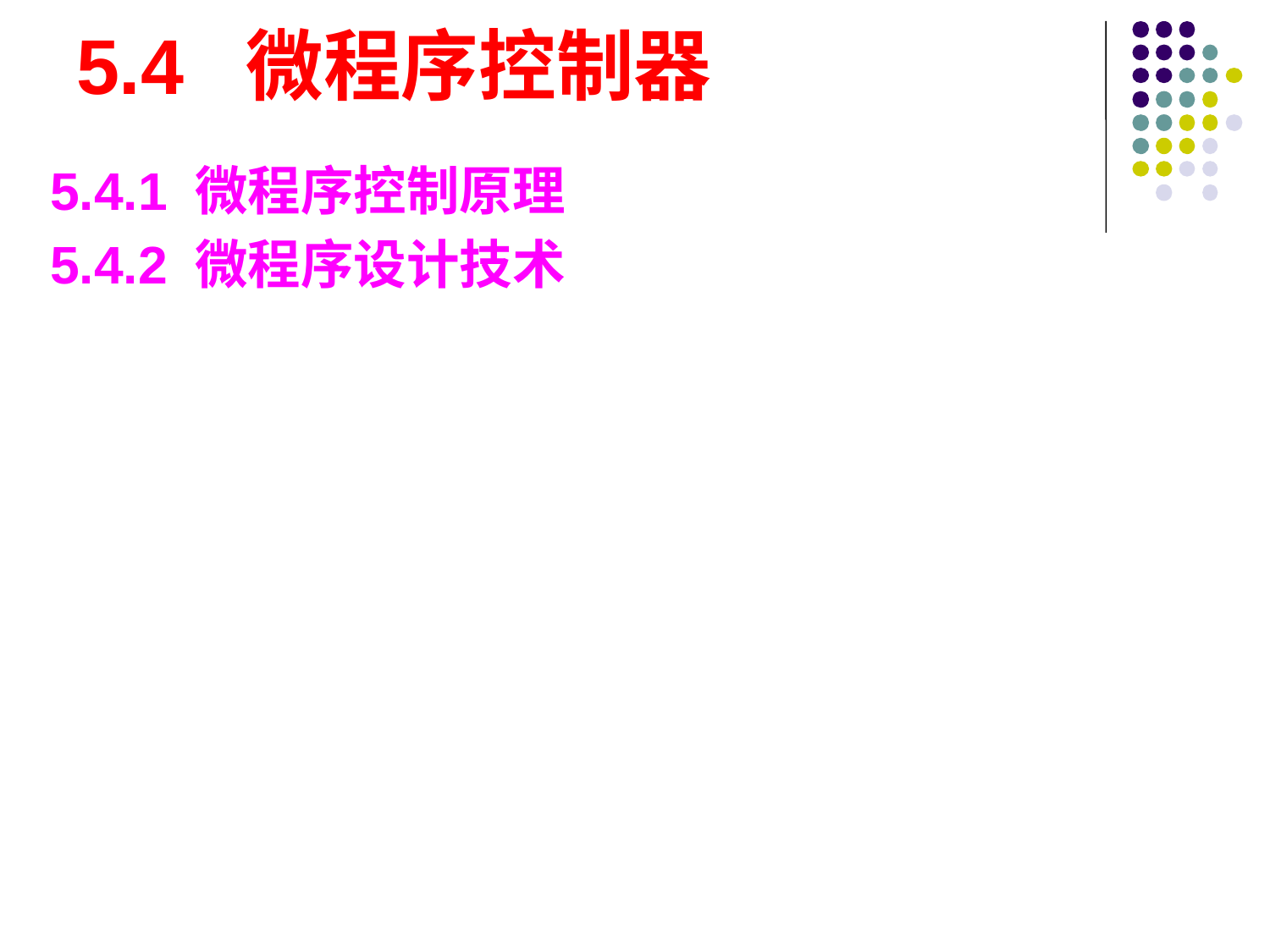

# 5.4  微程序控制器
5.4.1 微程序控制原理
5.4.2 微程序设计技术

41